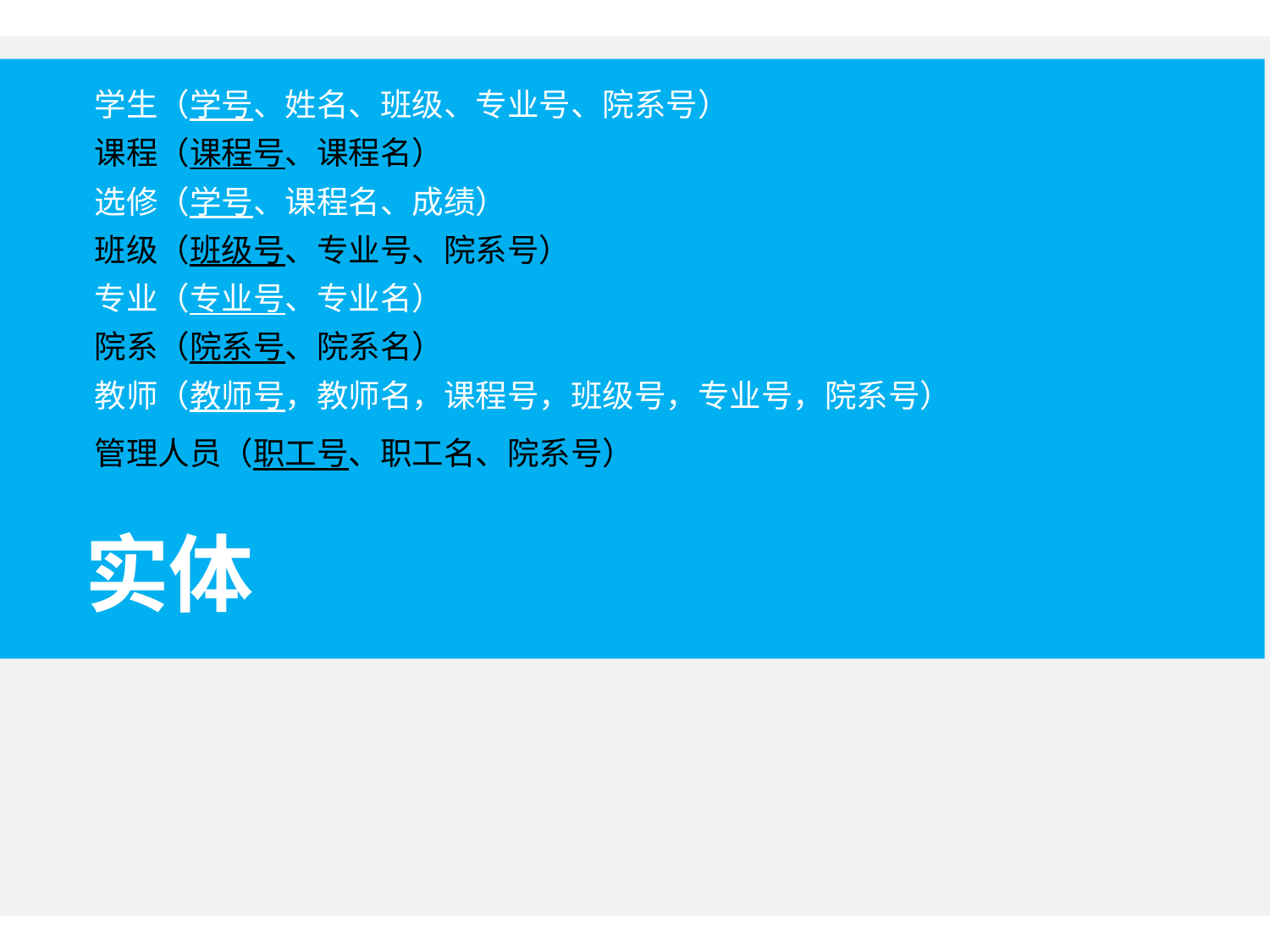

工作成绩

学生（学号、姓名、班级、专业号、院系号）
课程（课程号、课程名）
选修（学号、课程名、成绩）
班级（班级号、专业号、院系号）
专业（专业号、专业名）
院系（院系号、院系名）
教师（教师号，教师名，课程号，班级号，专业号，院系号）
管理人员（职工号、职工名、院系号）
#
实体